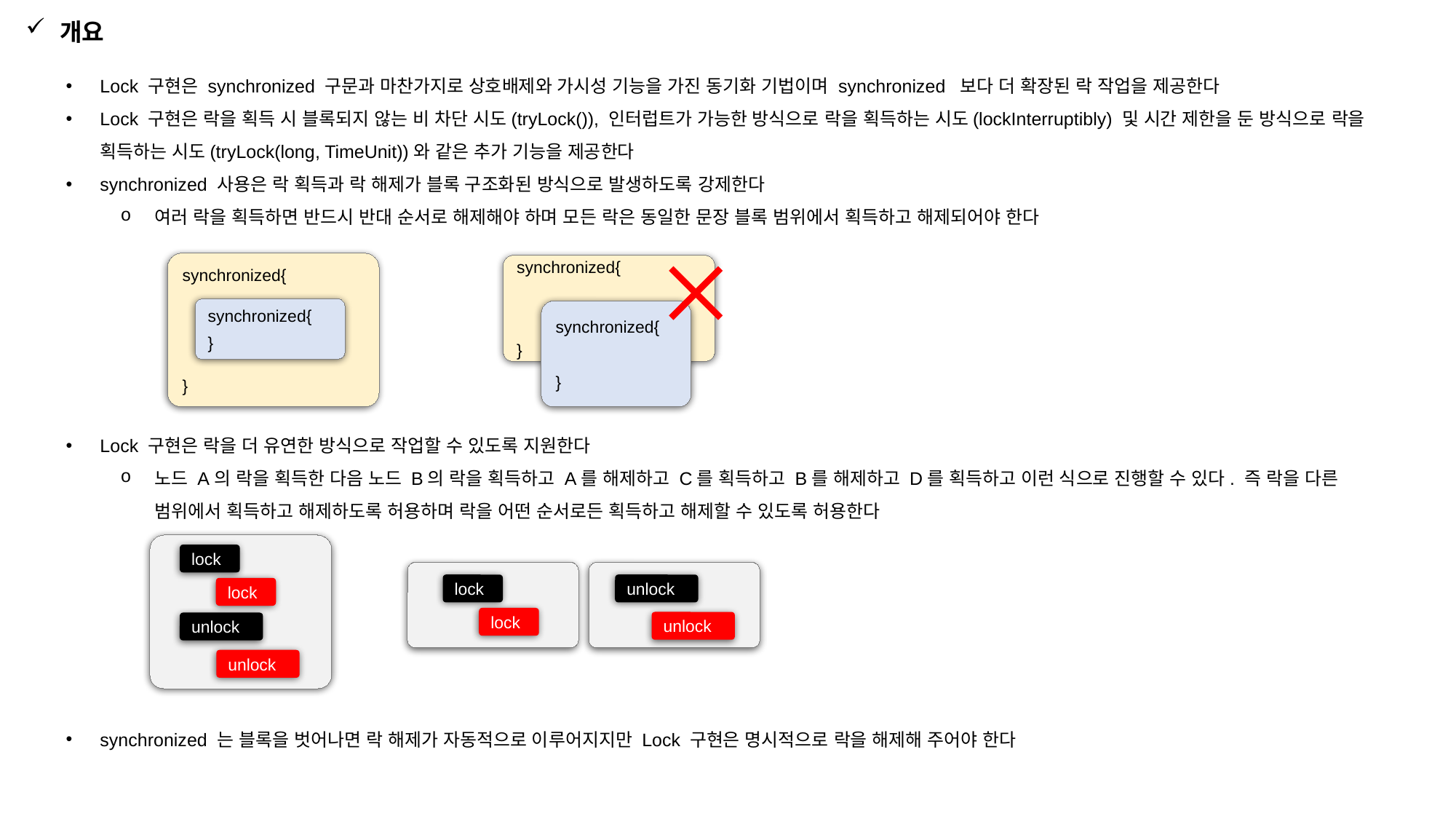

개요
Lock 구현은 synchronized 구문과 마찬가지로 상호배제와 가시성 기능을 가진 동기화 기법이며 synchronized  보다 더 확장된 락 작업을 제공한다
Lock 구현은 락을 획득 시 블록되지 않는 비 차단 시도(tryLock()), 인터럽트가 가능한 방식으로 락을 획득하는 시도(lockInterruptibly) 및 시간 제한을 둔 방식으로 락을 획득하는 시도(tryLock(long, TimeUnit))와 같은 추가 기능을 제공한다
synchronized 사용은 락 획득과 락 해제가 블록 구조화된 방식으로 발생하도록 강제한다
여러 락을 획득하면 반드시 반대 순서로 해제해야 하며 모든 락은 동일한 문장 블록 범위에서 획득하고 해제되어야 한다

Lock 구현은 락을 더 유연한 방식으로 작업할 수 있도록 지원한다
노드 A의 락을 획득한 다음 노드 B의 락을 획득하고 A를 해제하고 C를 획득하고 B를 해제하고 D를 획득하고 이런 식으로 진행할 수 있다. 즉 락을 다른 범위에서 획득하고 해제하도록 허용하며 락을 어떤 순서로든 획득하고 해제할 수 있도록 허용한다

synchronized 는 블록을 벗어나면 락 해제가 자동적으로 이루어지지만 Lock 구현은 명시적으로 락을 해제해 주어야 한다

synchronized{

}
synchronized{

}
synchronized{
}
synchronized{

}

lock

lock
unlock
lock
lock
unlock
unlock
unlock